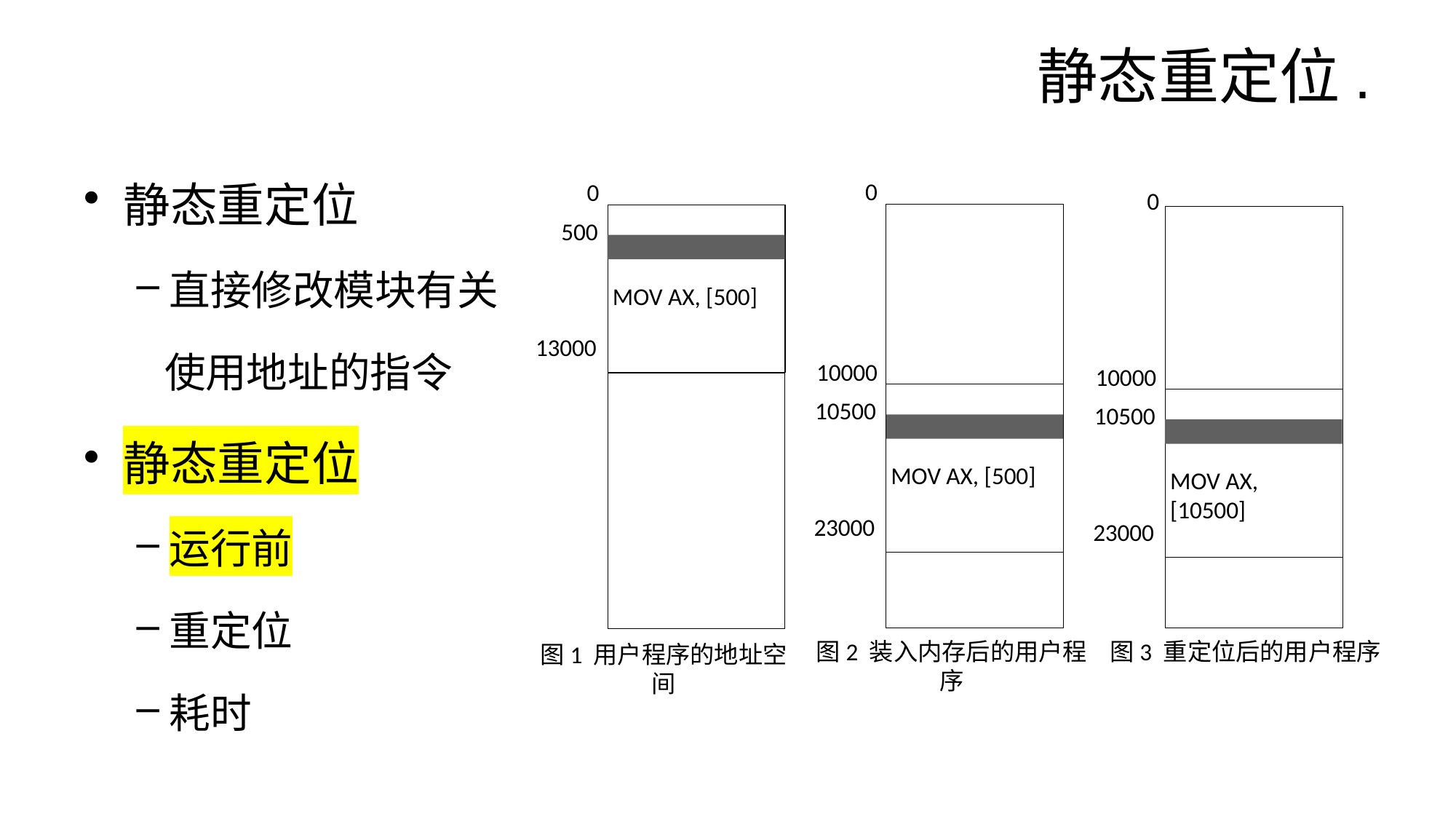

# 静态重定位.
静态重定位
直接修改模块有关
  使用地址的指令
静态重定位
运行前
重定位
耗时
0
0

500

MOV AX, [500]
13000
0

10000

10500

MOV AX, [10500]
23000

10000

10500

MOV AX, [500]
23000

图2 装入内存后的用户程序
图3 重定位后的用户程序
图1 用户程序的地址空间